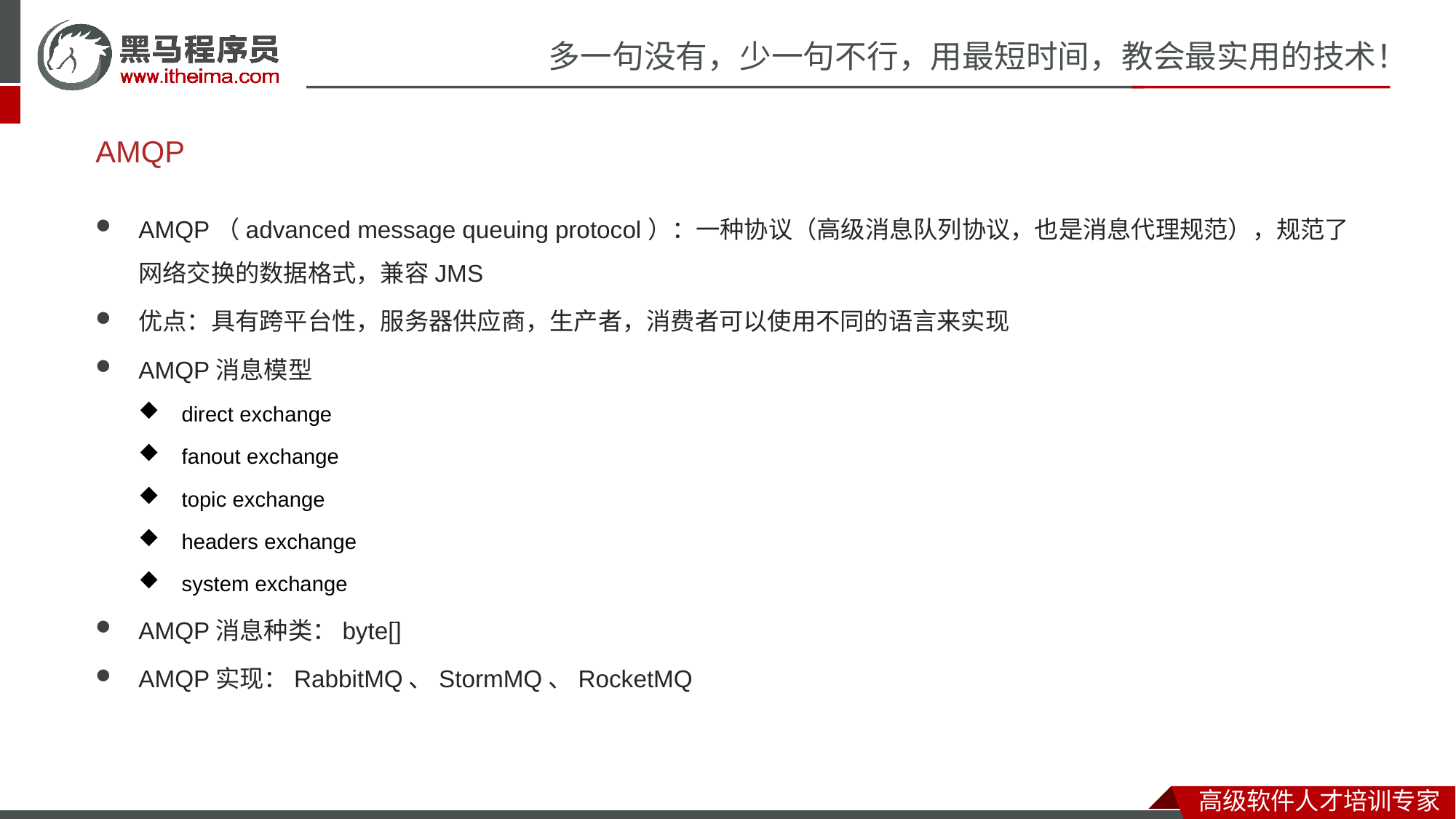

# AMQP
AMQP（advanced message queuing protocol）：一种协议（高级消息队列协议，也是消息代理规范），规范了网络交换的数据格式，兼容JMS
优点：具有跨平台性，服务器供应商，生产者，消费者可以使用不同的语言来实现
AMQP消息模型
direct exchange
fanout exchange
topic exchange
headers exchange
system exchange
AMQP消息种类：byte[]
AMQP实现：RabbitMQ、StormMQ、RocketMQ